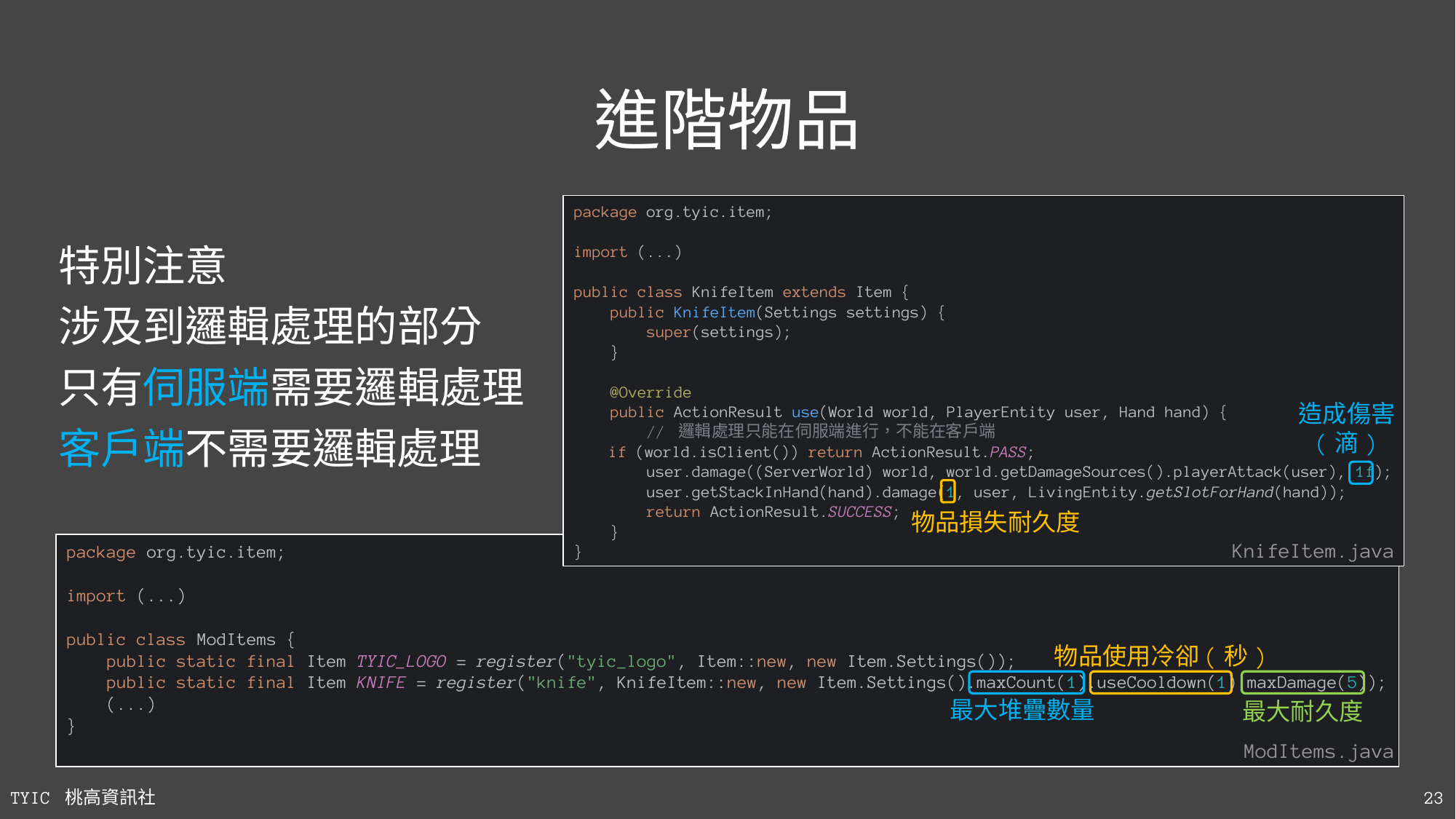

# 進階物品
package org.tyic.item;
import (...)
public class KnifeItem extends Item {
    public KnifeItem(Settings settings) {
        super(settings);
    }
    @Override
    public ActionResult use(World world, PlayerEntity user, Hand hand) {
        // 邏輯處理只能在伺服端進行，不能在客戶端
        if (world.isClient()) return ActionResult.PASS;
        user.damage((ServerWorld) world, world.getDamageSources().playerAttack(user), 1f);
        user.getStackInHand(hand).damage(1, user, LivingEntity.getSlotForHand(hand));
        return ActionResult.SUCCESS;
    }
}
KnifeItem.java
特別注意
涉及到邏輯處理的部分
只有伺服端需要邏輯處理
客戶端不需要邏輯處理
造成傷害
(滴)

物品損失耐久度
package org.tyic.item;
import (...)

public class ModItems {
    public static final Item TYIC_LOGO = register("tyic_logo", Item::new, new Item.Settings());
    public static final Item KNIFE = register("knife", KnifeItem::new, new Item.Settings().maxCount(1).useCooldown(1).maxDamage(5));
    (...)
}

ModItems.java
物品使用冷卻(秒)

最大堆疊數量
最大耐久度